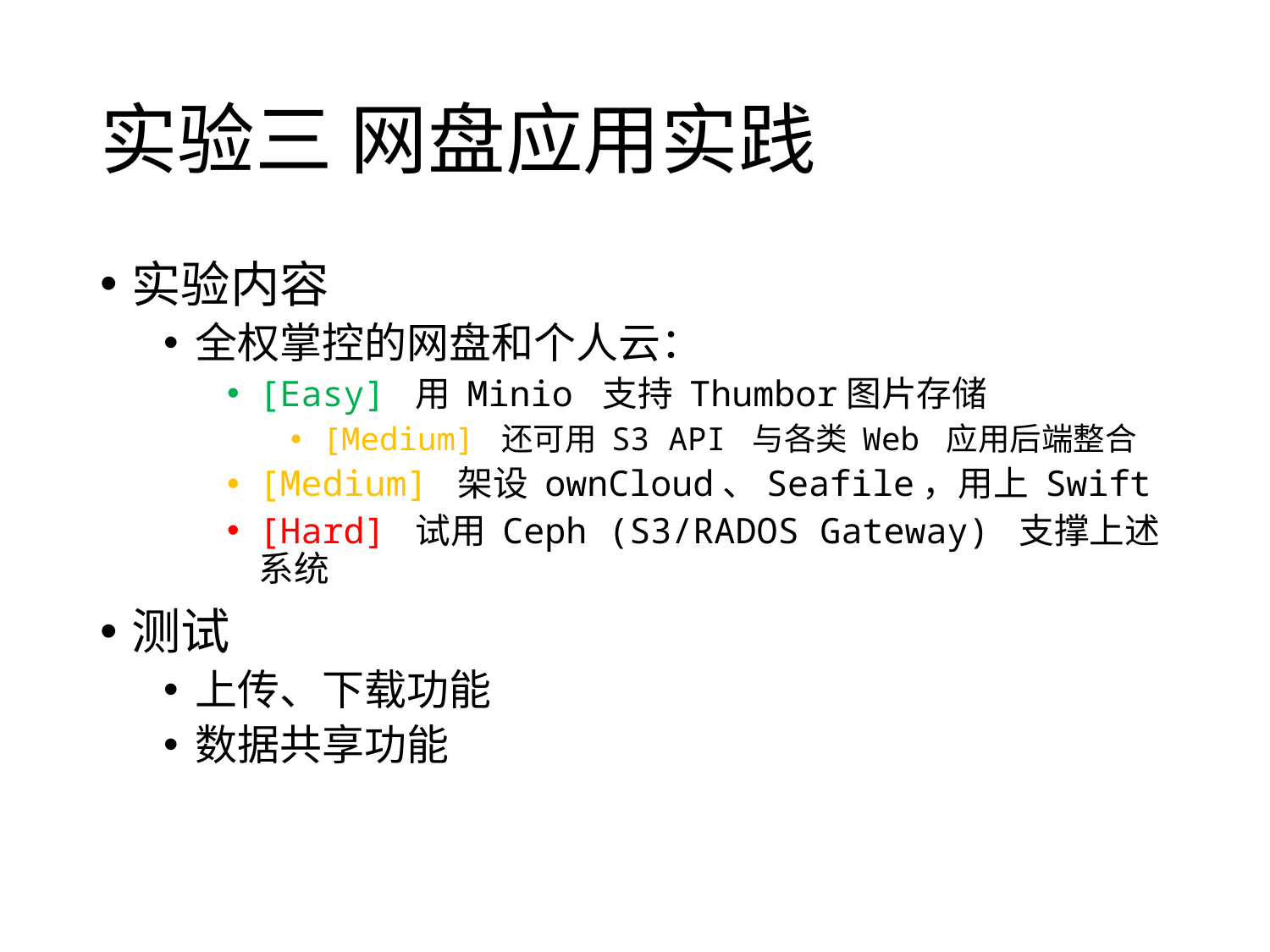

# 实验三 网盘应用实践
实验内容
全权掌控的网盘和个人云：
[Easy] 用 Minio 支持 Thumbor图片存储
[Medium] 还可用 S3 API 与各类 Web 应用后端整合
[Medium] 架设 ownCloud、Seafile，用上 Swift
[Hard] 试用 Ceph (S3/RADOS Gateway) 支撑上述系统
测试
上传、下载功能
数据共享功能